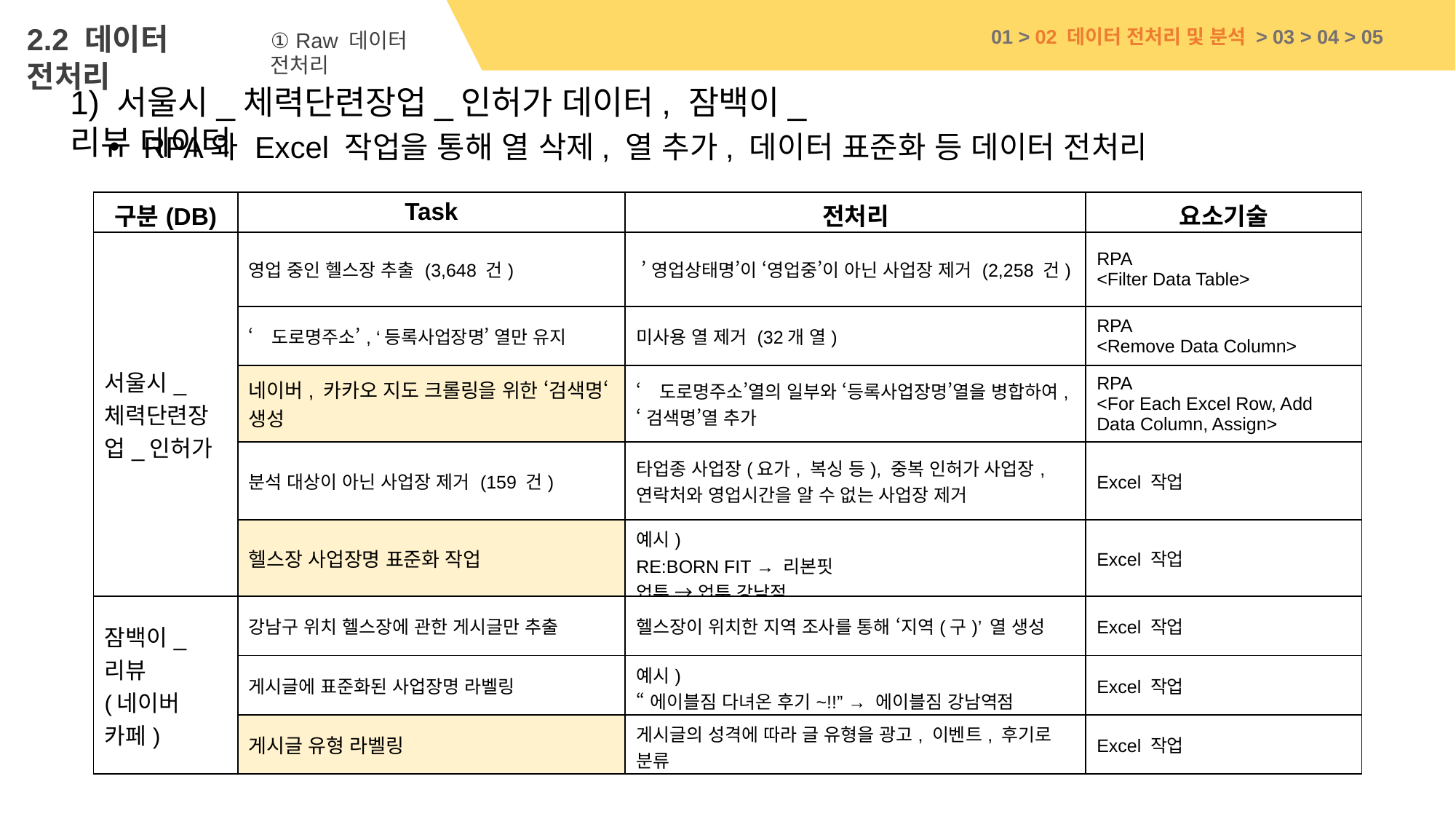

2.2 데이터 전처리
01 > 02 데이터 전처리 및 분석 > 03 > 04 > 05
① Raw 데이터 전처리
1) 서울시_체력단련장업_인허가 데이터, 잠백이_리뷰 데이터
RPA와 Excel 작업을 통해 열 삭제, 열 추가, 데이터 표준화 등 데이터 전처리
| 구분(DB) | Task | 전처리 | 요소기술 |
| --- | --- | --- | --- |
| 서울시\_ 체력단련장업\_인허가 | 영업 중인 헬스장 추출 (3,648 건) | ’영업상태명’이 ‘영업중’이 아닌 사업장 제거 (2,258 건) | RPA <Filter Data Table> |
|  | ‘도로명주소’, ‘등록사업장명’ 열만 유지 | 미사용 열 제거 (32개 열) | RPA <Remove Data Column> |
|  | 네이버, 카카오 지도 크롤링을 위한 ‘검색명‘ 생성 | ‘도로명주소’열의 일부와 ‘등록사업장명’열을 병합하여, ‘검색명’열 추가 | RPA <For Each Excel Row, Add Data Column, Assign> |
|  | 분석 대상이 아닌 사업장 제거 (159 건) | 타업종 사업장(요가, 복싱 등), 중복 인허가 사업장, 연락처와 영업시간을 알 수 없는 사업장 제거 | Excel 작업 |
|  | 헬스장 사업장명 표준화 작업 | 예시) RE:BORN FIT → 리본핏 업투 → 업투 강남점 | Excel 작업 |
| 잠백이\_리뷰 (네이버 카페) | 강남구 위치 헬스장에 관한 게시글만 추출 | 헬스장이 위치한 지역 조사를 통해 ‘지역(구)’ 열 생성 | Excel 작업 |
|  | 게시글에 표준화된 사업장명 라벨링 | 예시) “에이블짐 다녀온 후기~!!” → 에이블짐 강남역점 | Excel 작업 |
|  | 게시글 유형 라벨링 | 게시글의 성격에 따라 글 유형을 광고, 이벤트, 후기로 분류 | Excel 작업 |